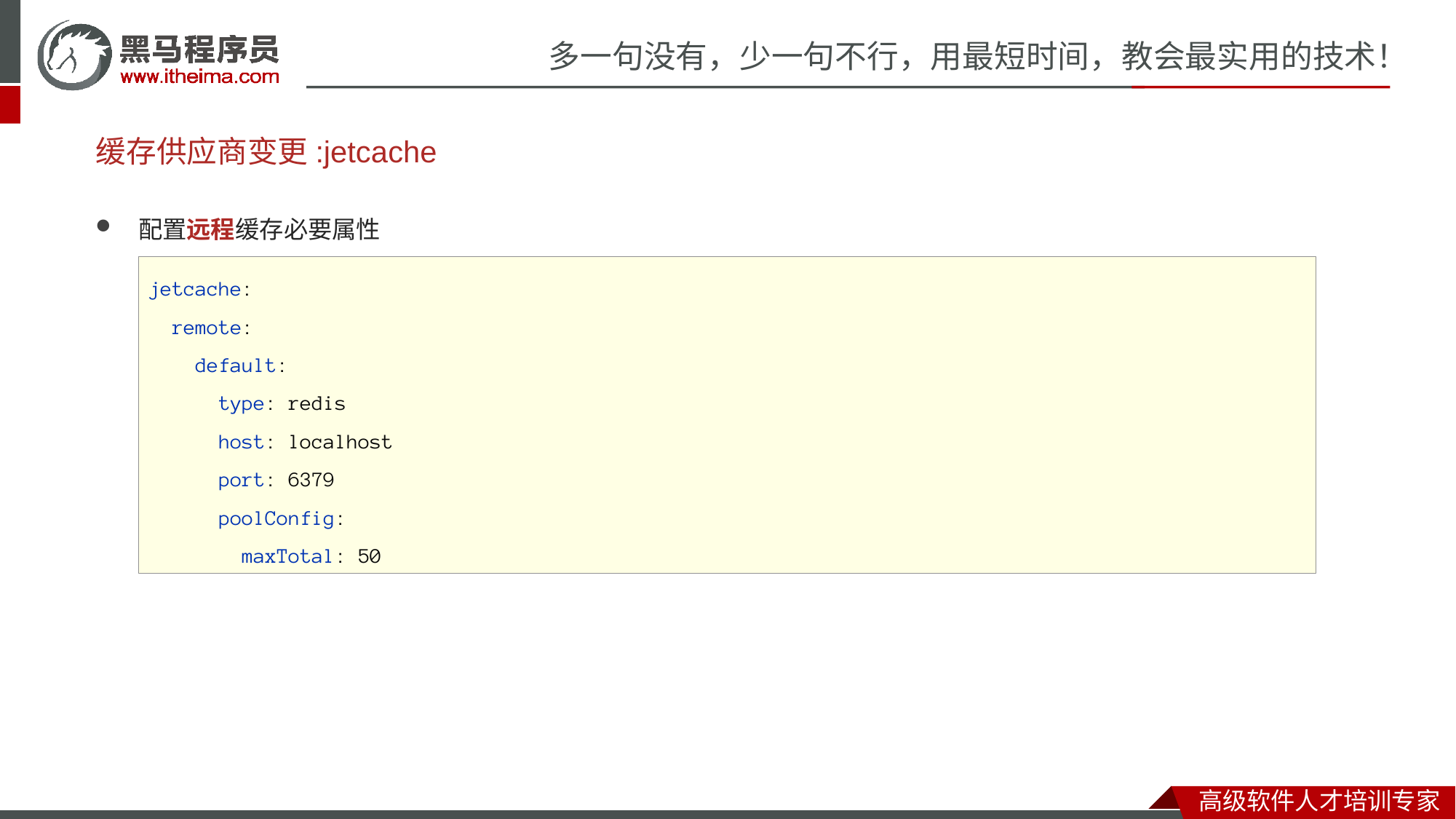

# 缓存供应商变更:jetcache
配置远程缓存必要属性
jetcache:
  remote:
    default:
      type: redis
      host: localhost
      port: 6379
      poolConfig:
        maxTotal: 50